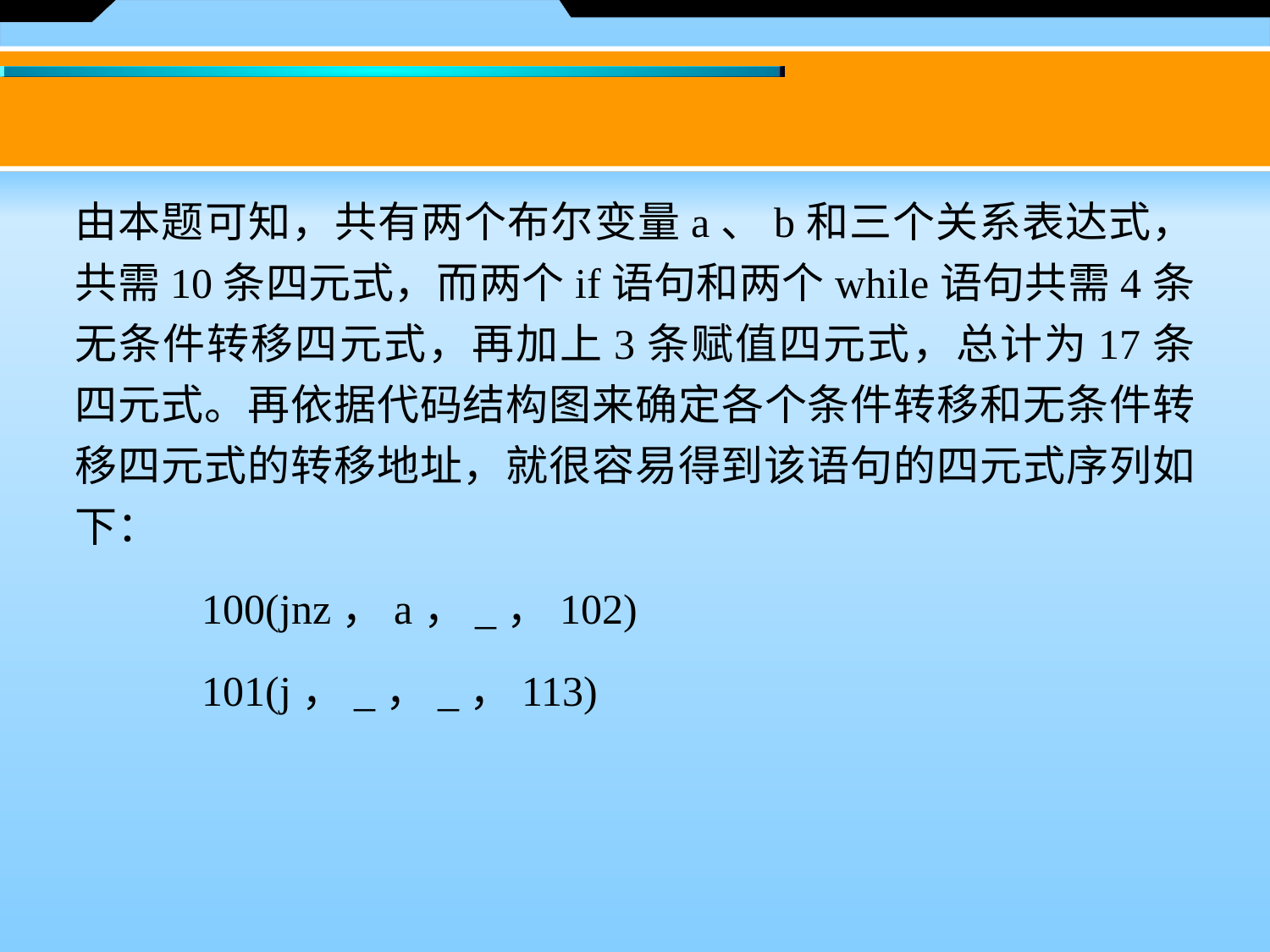

由本题可知，共有两个布尔变量a、b和三个关系表达式，共需10条四元式，而两个if语句和两个while语句共需4条无条件转移四元式，再加上3条赋值四元式，总计为17条四元式。再依据代码结构图来确定各个条件转移和无条件转移四元式的转移地址，就很容易得到该语句的四元式序列如下：
100(jnz，a，_，102)
101(j，_，_，113)